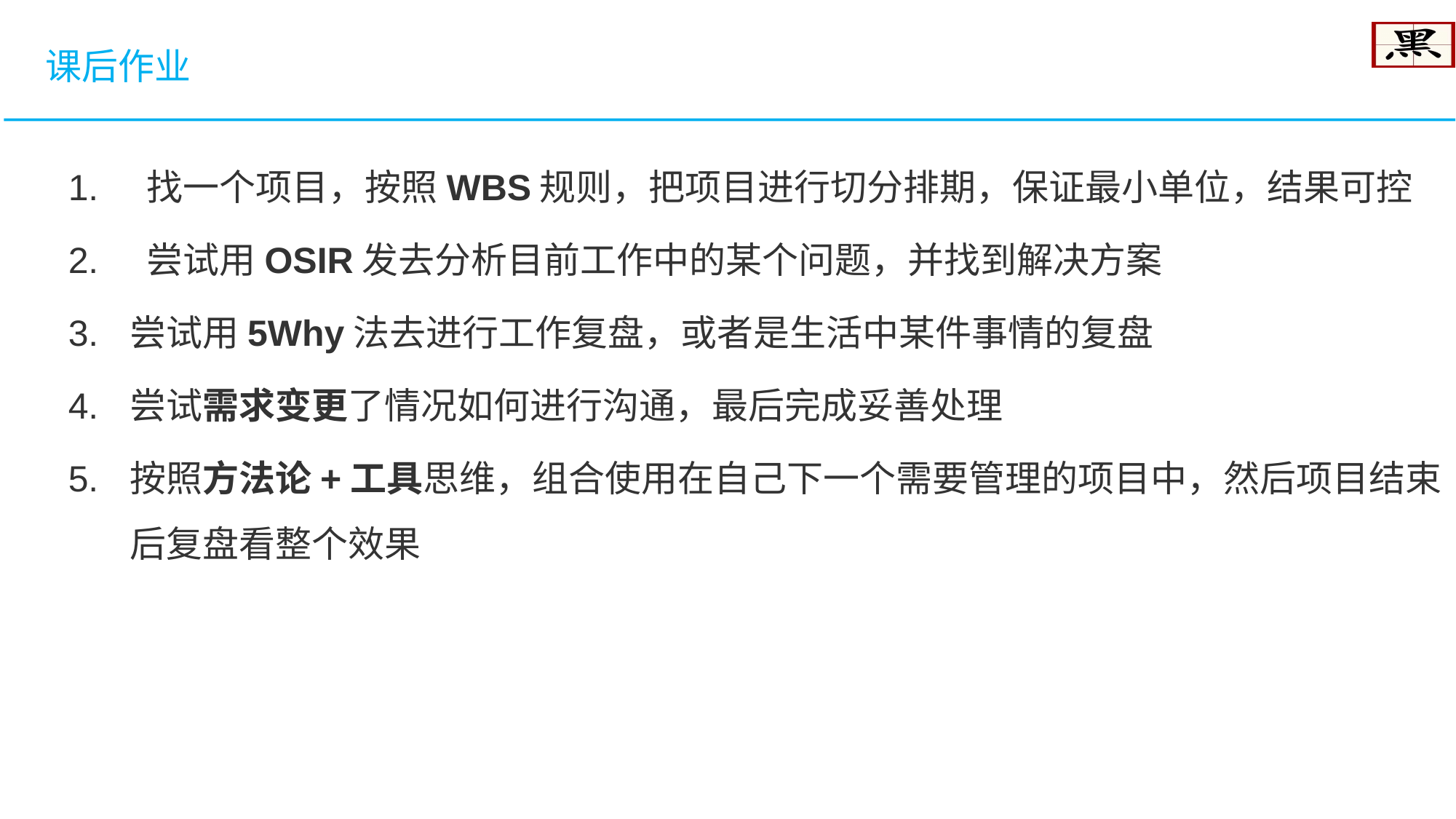

课后作业
 找一个项目，按照WBS规则，把项目进行切分排期，保证最小单位，结果可控
 尝试用OSIR发去分析目前工作中的某个问题，并找到解决方案
尝试用5Why法去进行工作复盘，或者是生活中某件事情的复盘
尝试需求变更了情况如何进行沟通，最后完成妥善处理
按照方法论+工具思维，组合使用在自己下一个需要管理的项目中，然后项目结束后复盘看整个效果